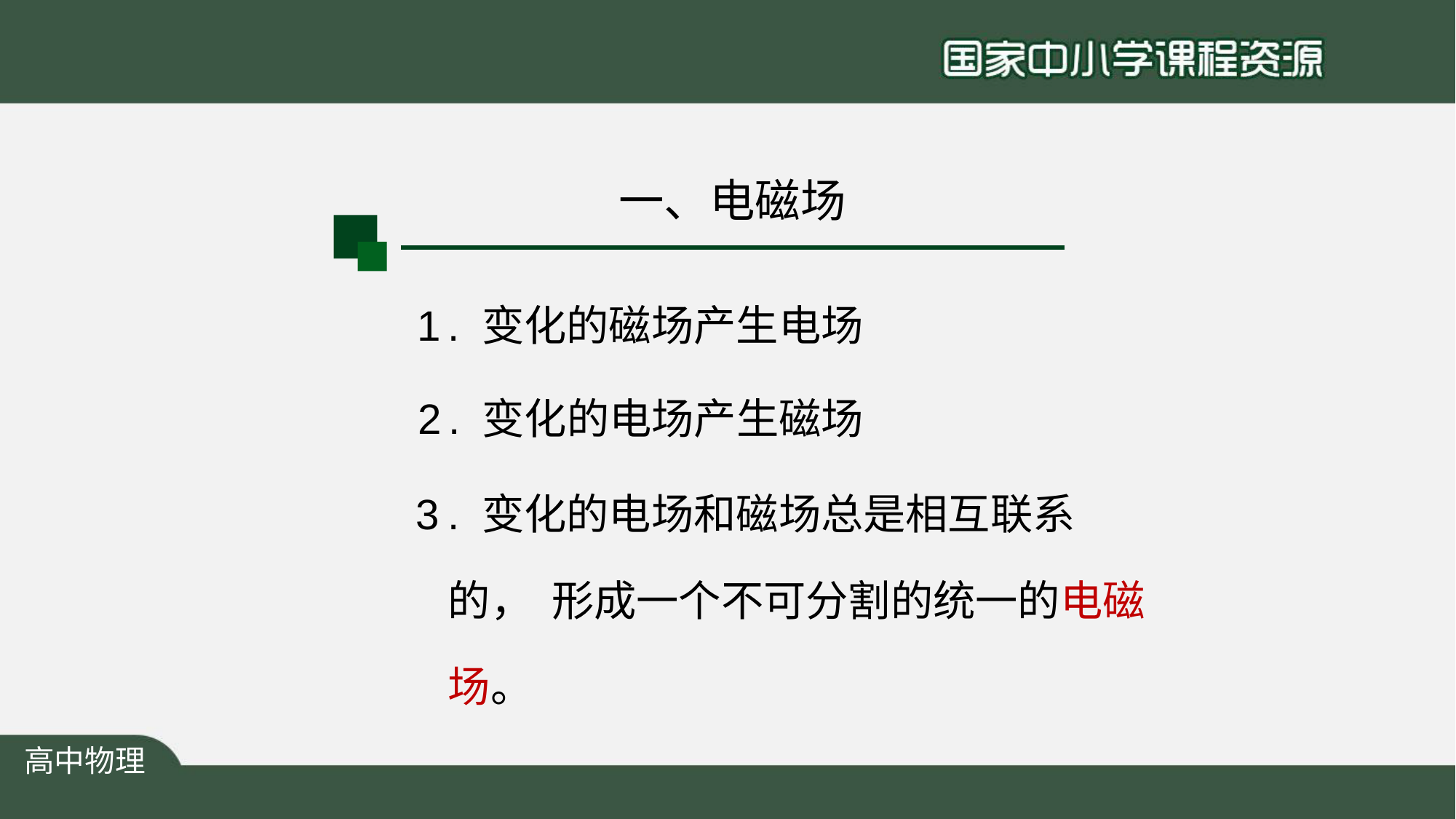

# 一、电磁场

. 变化的磁场产生电场
. 变化的电场产生磁场
. 变化的电场和磁场总是相互联系的，  形成一个不可分割的统一的电磁场。
高中物理